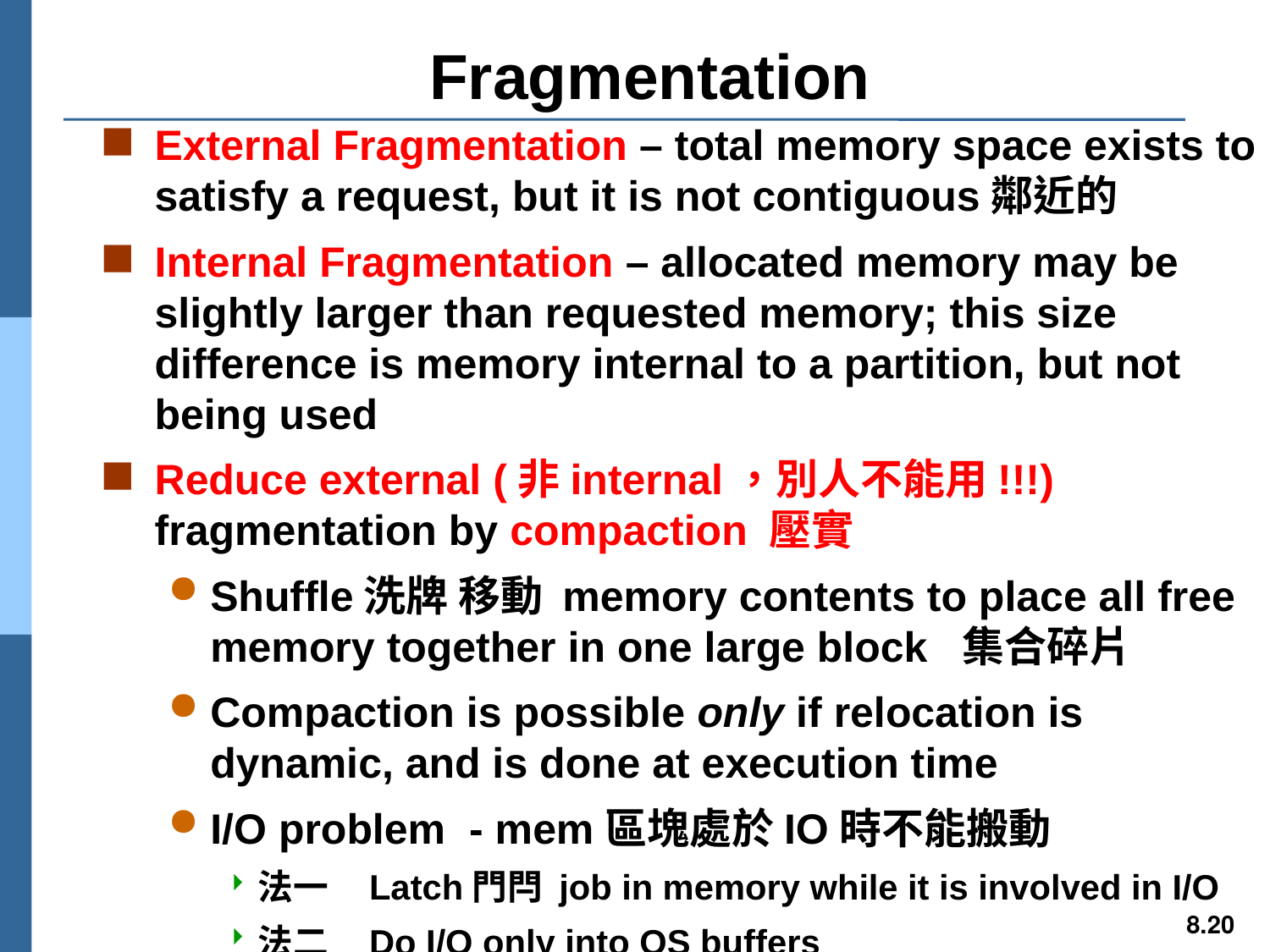

# Fragmentation
External Fragmentation – total memory space exists to satisfy a request, but it is not contiguous鄰近的
Internal Fragmentation – allocated memory may be slightly larger than requested memory; this size difference is memory internal to a partition, but not being used
Reduce external (非internal，別人不能用!!!) fragmentation by compaction 壓實
Shuffle洗牌 移動 memory contents to place all free memory together in one large block  集合碎片
Compaction is possible only if relocation is dynamic, and is done at execution time
I/O problem  - mem區塊處於IO時不能搬動
法一    Latch門閂 job in memory while it is involved in I/O
法二    Do I/O only into OS buffers